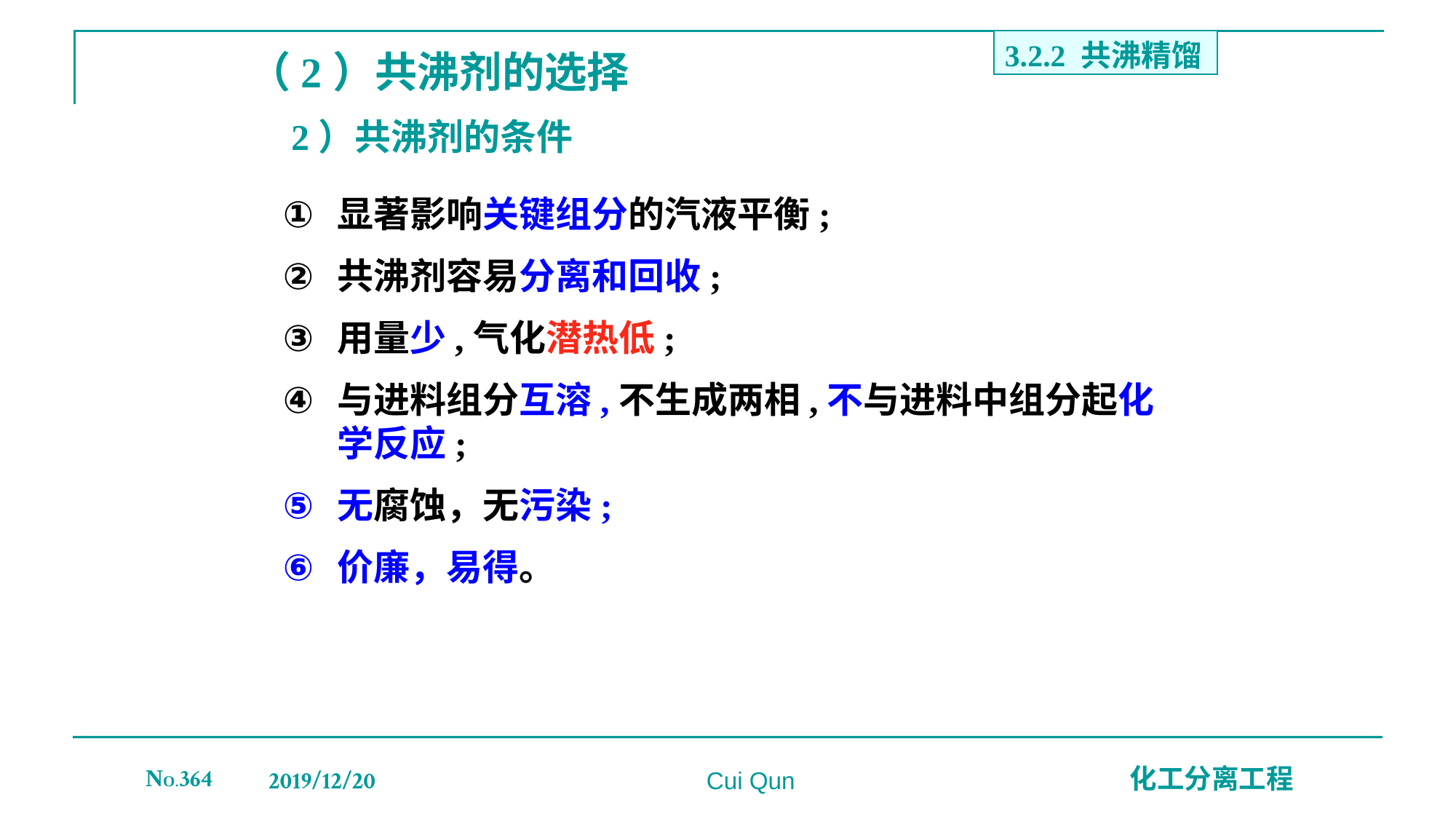

3.2.2 共沸精馏
# （2）共沸剂的选择
2）共沸剂的条件
显著影响关键组分的汽液平衡;
共沸剂容易分离和回收;
用量少,气化潜热低;
与进料组分互溶,不生成两相,不与进料中组分起化学反应;
无腐蚀，无污染;
价廉，易得。
NO.364
2019/12/20
化工分离工程